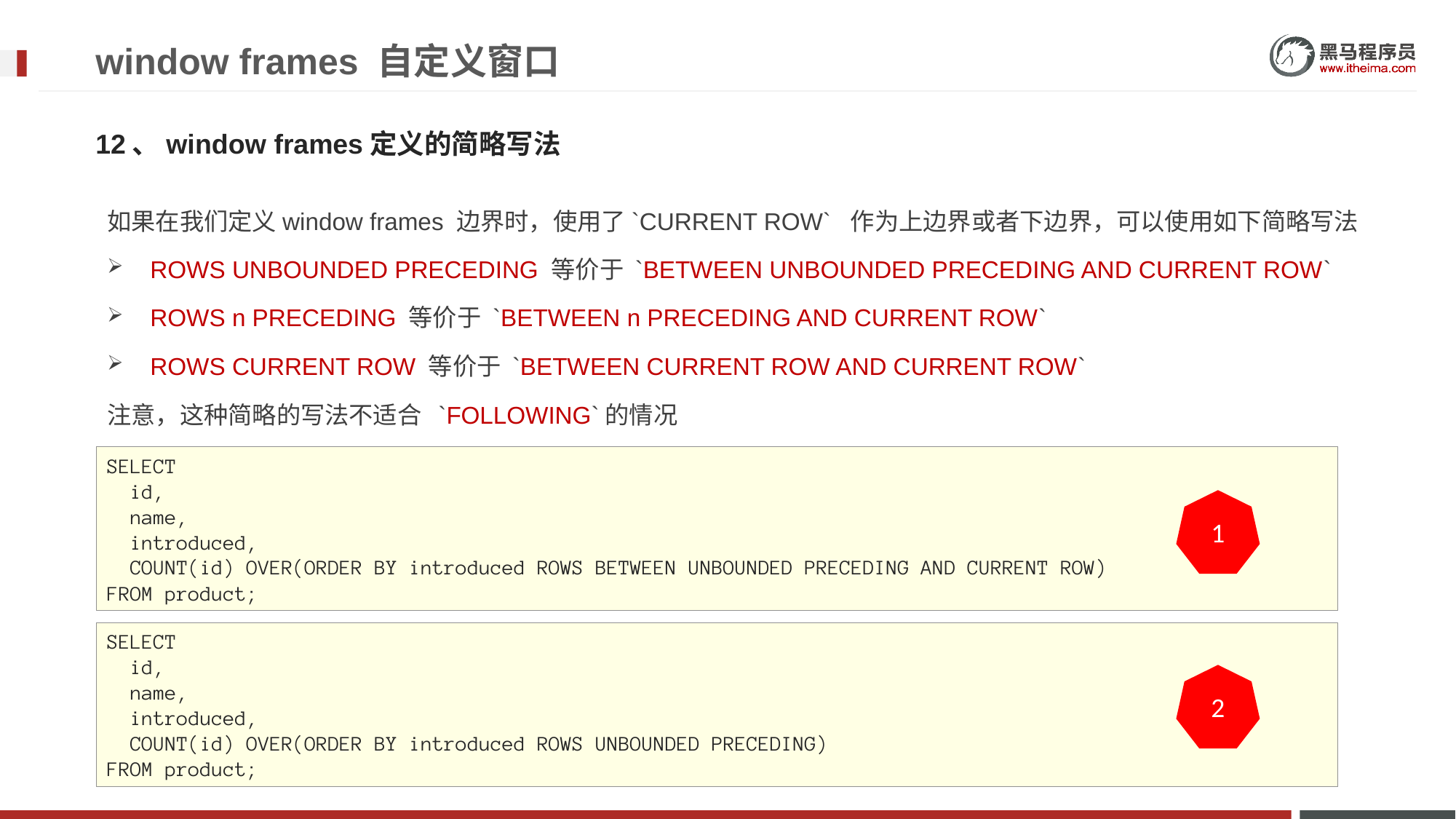

# window frames 自定义窗口
12、window frames定义的简略写法
如果在我们定义window frames 边界时，使用了`CURRENT ROW`  作为上边界或者下边界，可以使用如下简略写法
ROWS UNBOUNDED PRECEDING 等价于 `BETWEEN UNBOUNDED PRECEDING AND CURRENT ROW`
ROWS n PRECEDING 等价于 `BETWEEN n PRECEDING AND CURRENT ROW`
ROWS CURRENT ROW 等价于 `BETWEEN CURRENT ROW AND CURRENT ROW`
注意，这种简略的写法不适合  `FOLLOWING`的情况
SELECT
  id,
  name,
  introduced,
  COUNT(id) OVER(ORDER BY introduced ROWS BETWEEN UNBOUNDED PRECEDING AND CURRENT ROW)
FROM product;
1
SELECT
  id,
  name,
  introduced,
  COUNT(id) OVER(ORDER BY introduced ROWS UNBOUNDED PRECEDING)
FROM product;
2